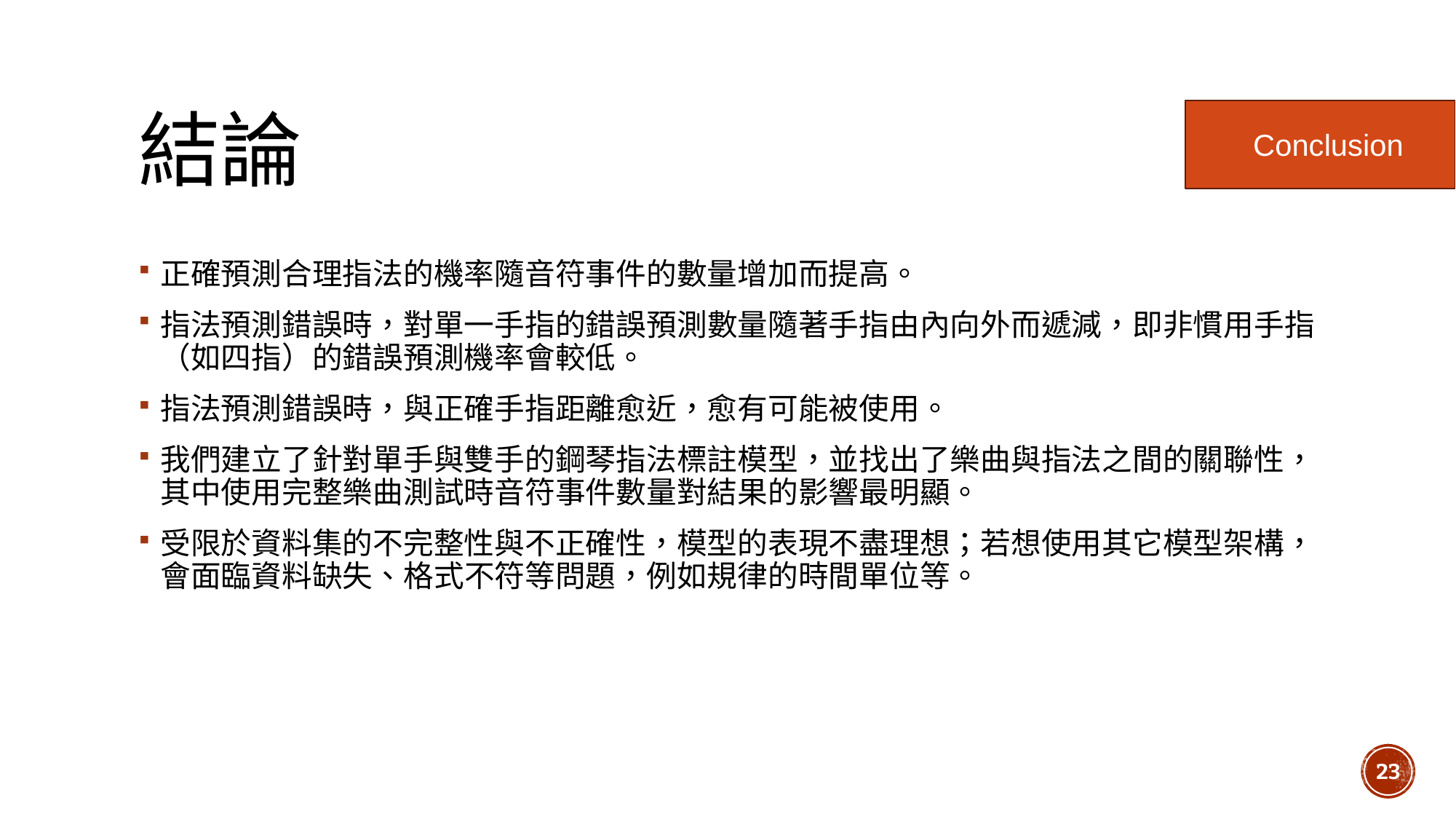

# 結論

Conclusion
正確預測合理指法的機率隨音符事件的數量增加而提高。
指法預測錯誤時，對單一手指的錯誤預測數量隨著手指由內向外而遞減，即非慣用手指（如四指）的錯誤預測機率會較低。
指法預測錯誤時，與正確手指距離愈近，愈有可能被使用。
我們建立了針對單手與雙手的鋼琴指法標註模型，並找出了樂曲與指法之間的關聯性，其中使用完整樂曲測試時音符事件數量對結果的影響最明顯。
受限於資料集的不完整性與不正確性，模型的表現不盡理想；若想使用其它模型架構，會面臨資料缺失、格式不符等問題，例如規律的時間單位等。

23